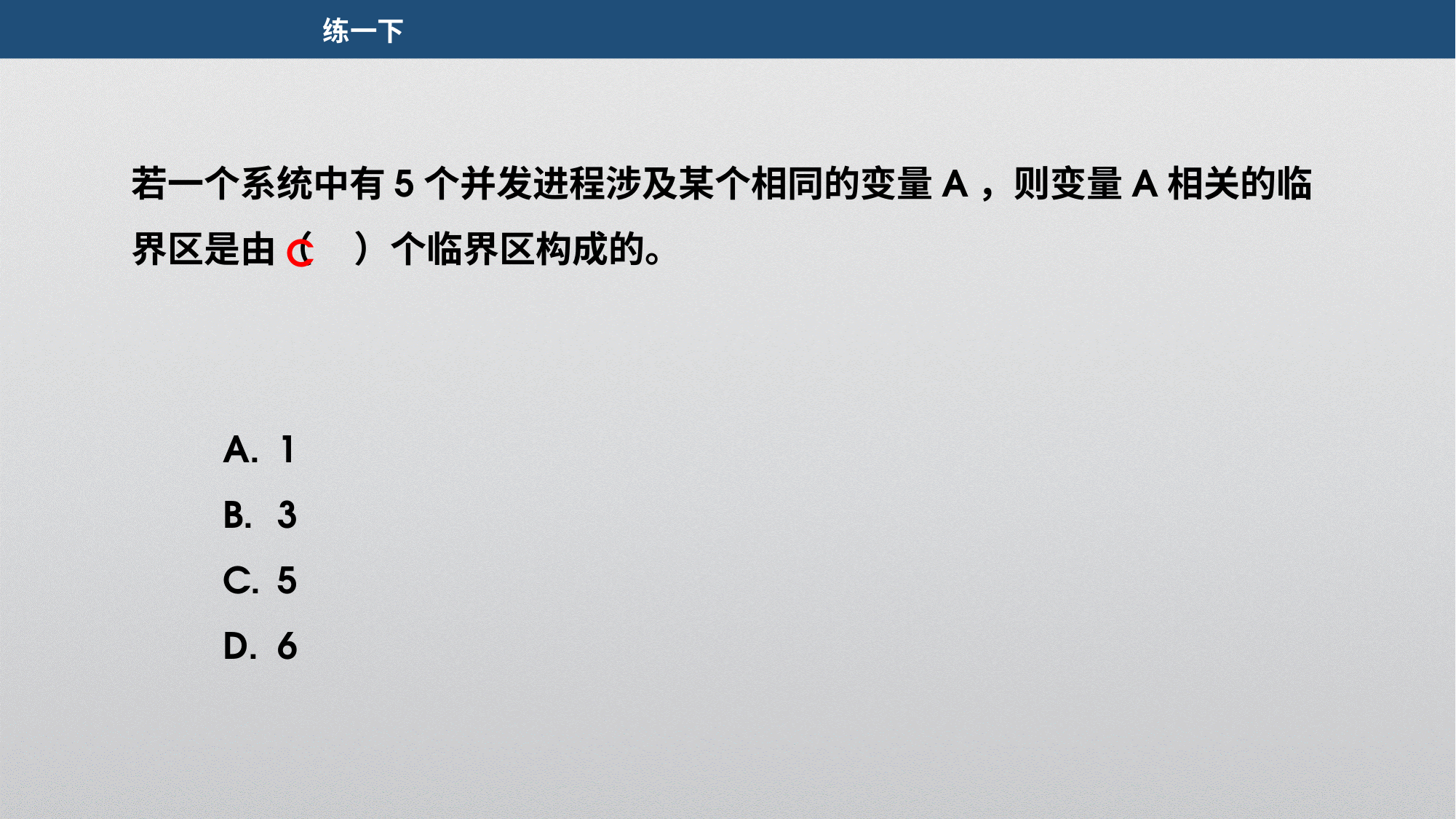

练一下
若一个系统中有5个并发进程涉及某个相同的变量A，则变量A相关的临界区是由（     ）个临界区构成的。
C
1
3
5
6